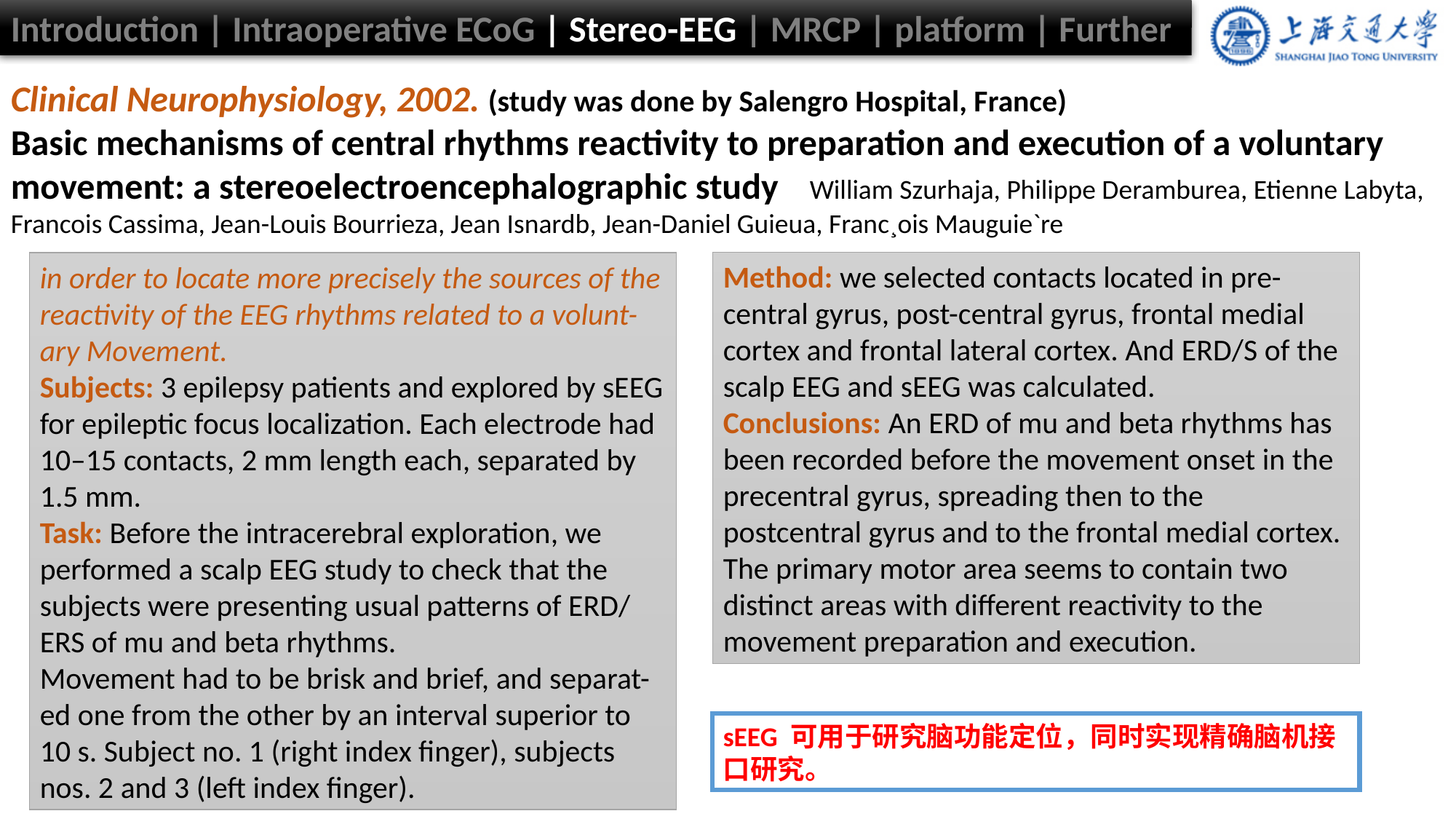

Introduction | Intraoperative ECoG | Stereo-EEG | MRCP | platform | Further

Clinical Neurophysiology, 2002. (study was done by Salengro Hospital, France)
Basic mechanisms of central rhythms reactivity to preparation and execution of a voluntary movement: a stereoelectroencephalographic study     William Szurhaja, Philippe Deramburea, Etienne Labyta, Francois Cassima, Jean-Louis Bourrieza, Jean Isnardb, Jean-Daniel Guieua, Franc¸ois Mauguie`re
Method: we selected contacts located in pre-central gyrus, post-central gyrus, frontal medial cortex and frontal lateral cortex. And ERD/S of the scalp EEG and sEEG was calculated.
Conclusions: An ERD of mu and beta rhythms has been recorded before the movement onset in the precentral gyrus, spreading then to the
postcentral gyrus and to the frontal medial cortex.
The primary motor area seems to contain two distinct areas with different reactivity to the movement preparation and execution.
in order to locate more precisely the sources of the reactivity of the EEG rhythms related to a volunt-ary Movement.
Subjects: 3 epilepsy patients and explored by sEEG for epileptic focus localization. Each electrode had 10–15 contacts, 2 mm length each, separated by 1.5 mm.
Task: Before the intracerebral exploration, we performed a scalp EEG study to check that the subjects were presenting usual patterns of ERD/ ERS of mu and beta rhythms.
Movement had to be brisk and brief, and separat-ed one from the other by an interval superior to 10 s. Subject no. 1 (right index finger), subjects nos. 2 and 3 (left index finger).
sEEG 可用于研究脑功能定位，同时实现精确脑机接口研究。